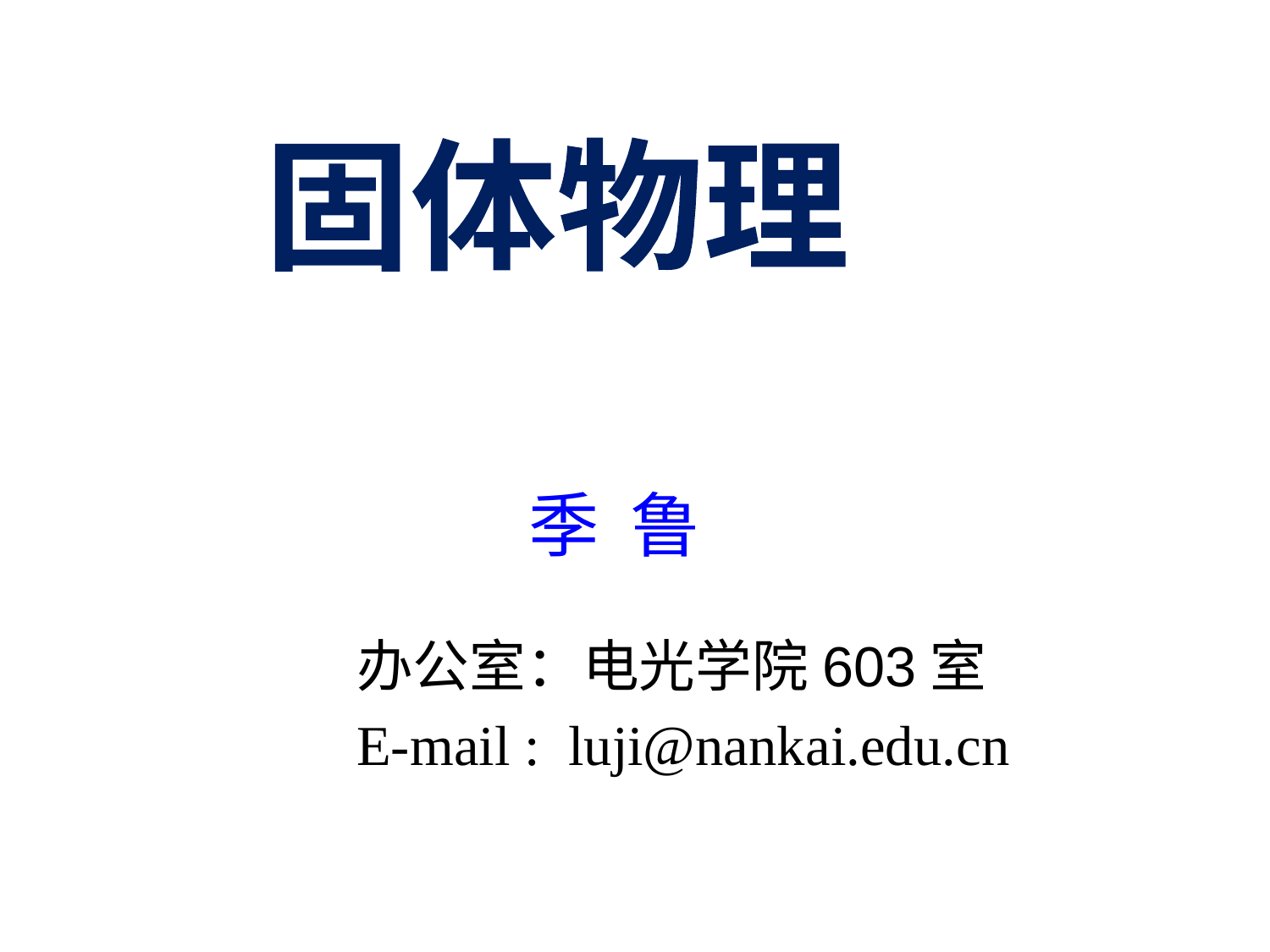

固体物理
季  鲁
办公室：电光学院603室
E-mail :  luji@nankai.edu.cn